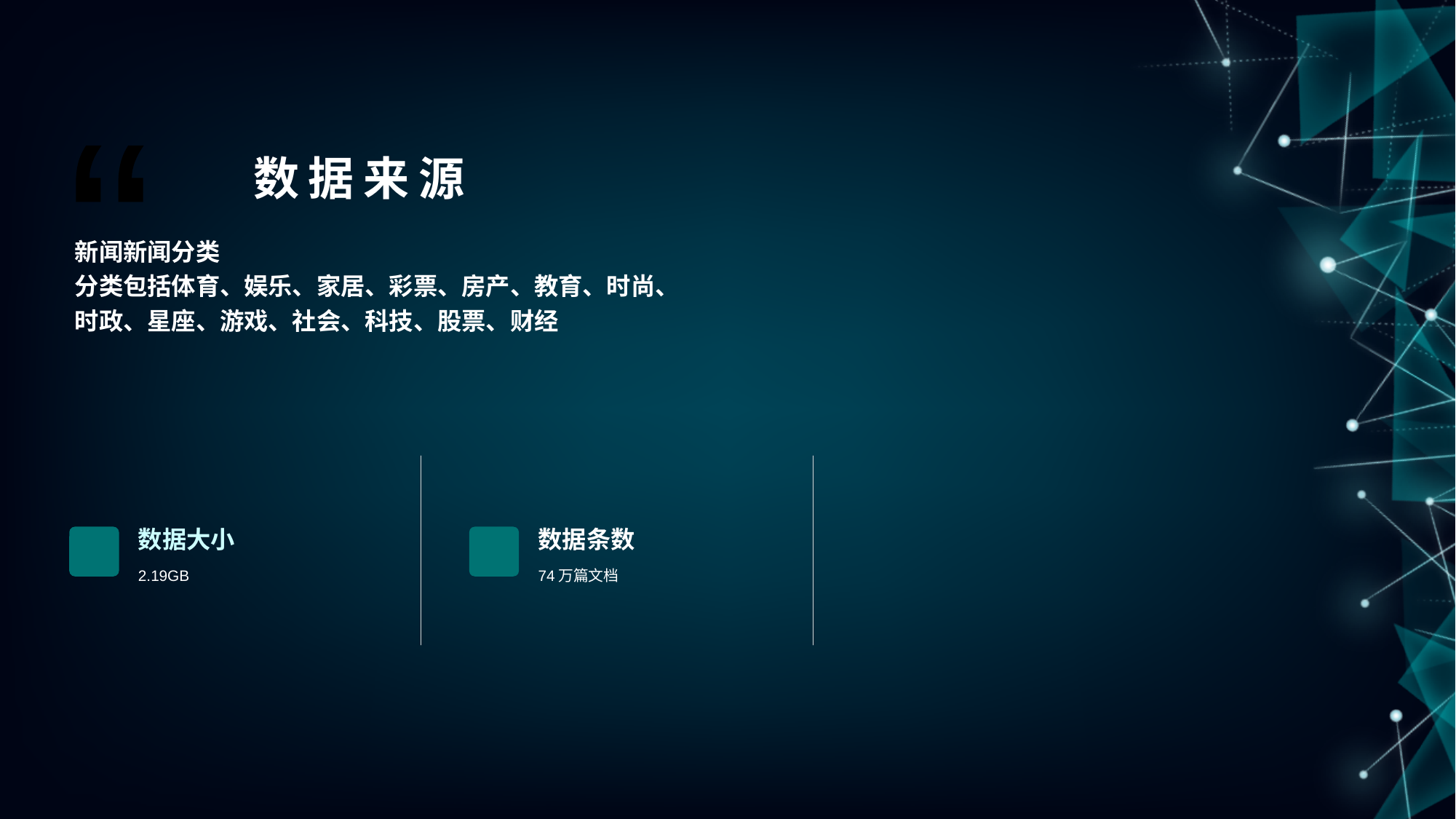

“
新闻新闻分类
分类包括体育、娱乐、家居、彩票、房产、教育、时尚、时政、星座、游戏、社会、科技、股票、财经
数据来源
数据大小
数据条数

2.19GB
74万篇文档